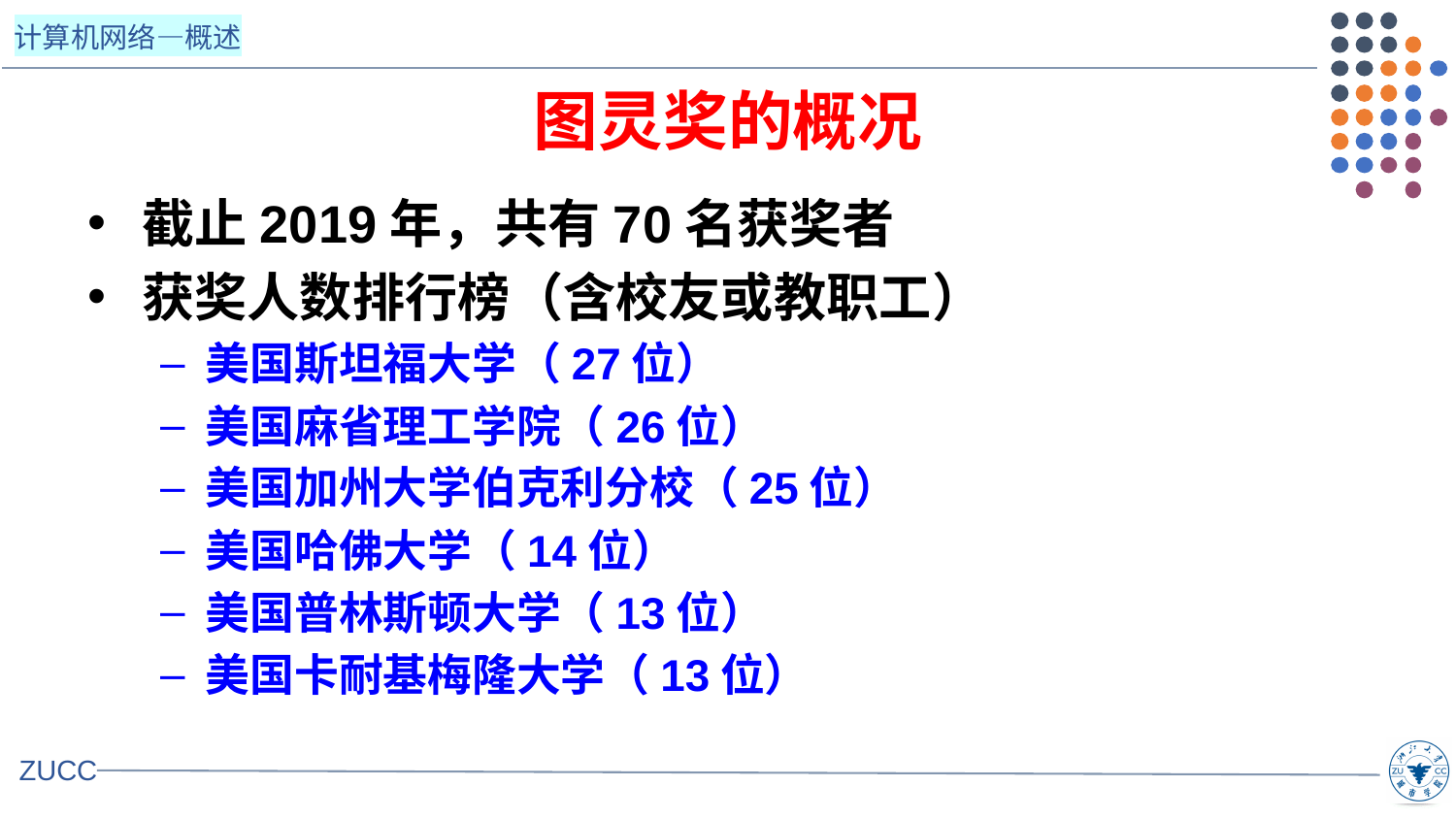

# 图灵奖的概况
截止2019年，共有70名获奖者
获奖人数排行榜（含校友或教职工）
美国斯坦福大学（27位）
美国麻省理工学院（26位）
美国加州大学伯克利分校（25位）
美国哈佛大学（14位）
美国普林斯顿大学（13位）
美国卡耐基梅隆大学（13位）